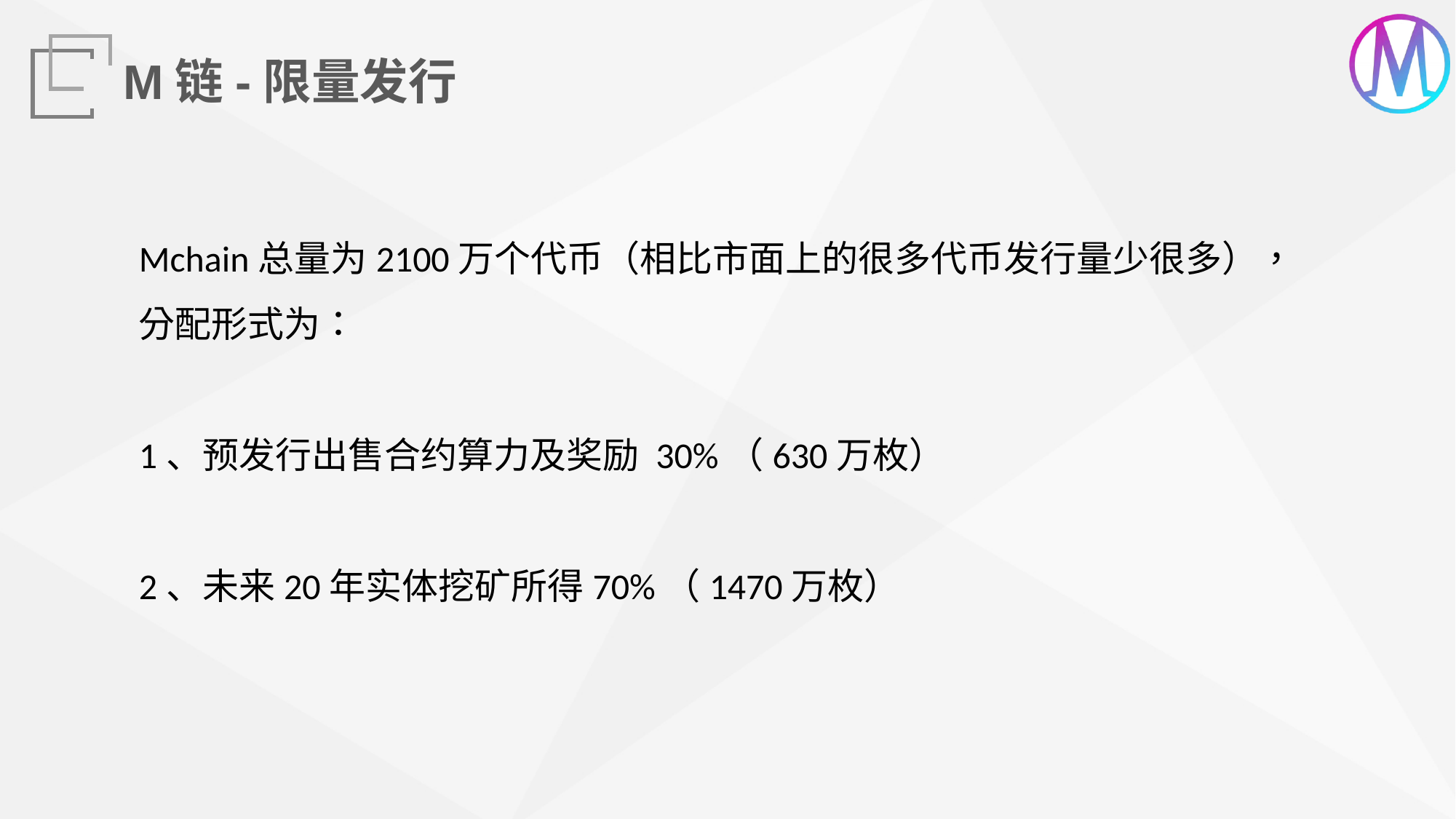

M链-限量发行

Mchain总量为2100万个代币（相比市面上的很多代币发行量少很多），分配形式为：

1、预发行出售合约算力及奖励 30%（630万枚）

2、未来20年实体挖矿所得70%（1470万枚）